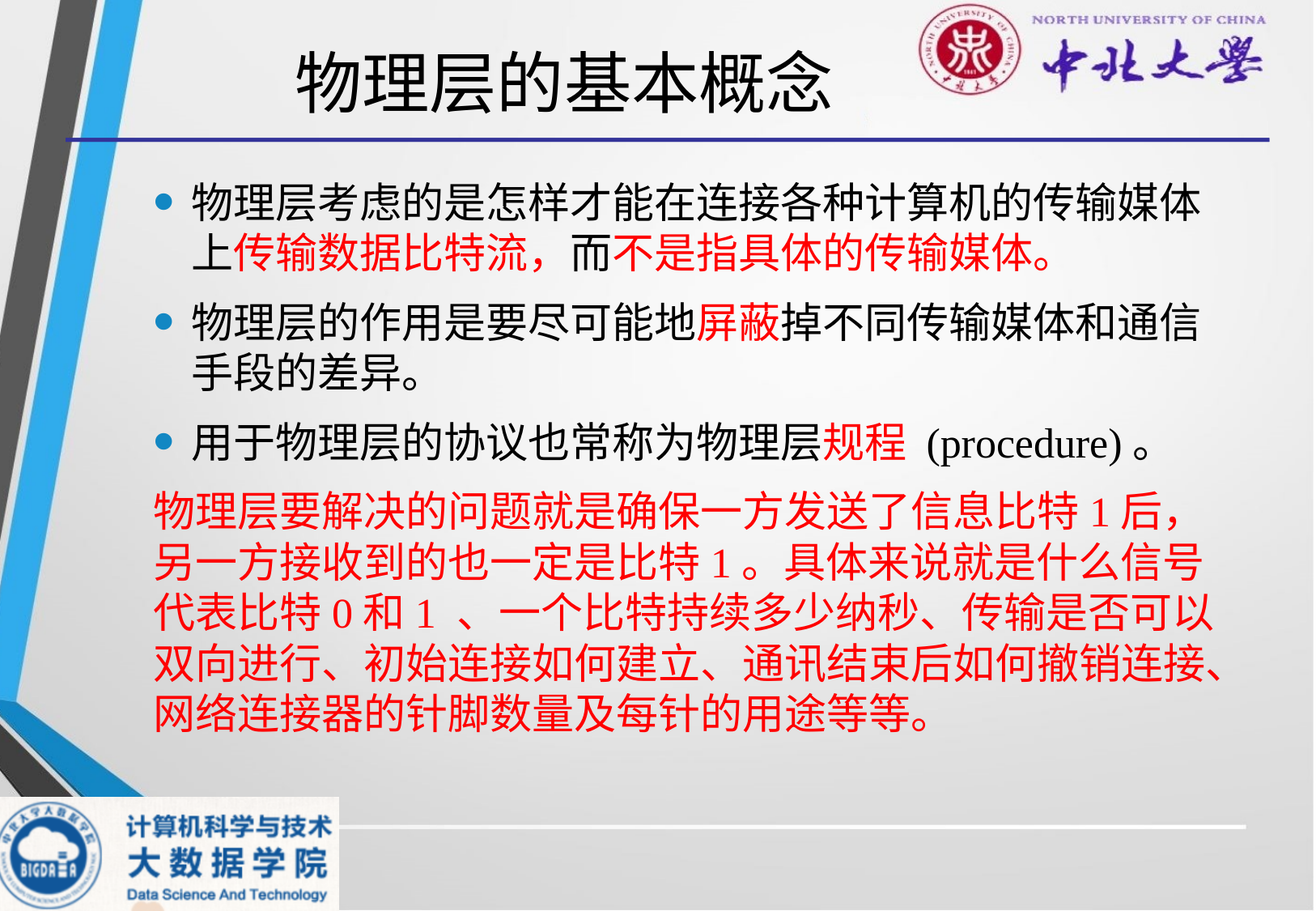

# 物理层的基本概念
物理层考虑的是怎样才能在连接各种计算机的传输媒体上传输数据比特流，而不是指具体的传输媒体。
物理层的作用是要尽可能地屏蔽掉不同传输媒体和通信手段的差异。
用于物理层的协议也常称为物理层规程 (procedure)。
物理层要解决的问题就是确保一方发送了信息比特1后，另一方接收到的也一定是比特1。具体来说就是什么信号代表比特0和1 、一个比特持续多少纳秒、传输是否可以双向进行、初始连接如何建立、通讯结束后如何撤销连接、网络连接器的针脚数量及每针的用途等等。
3